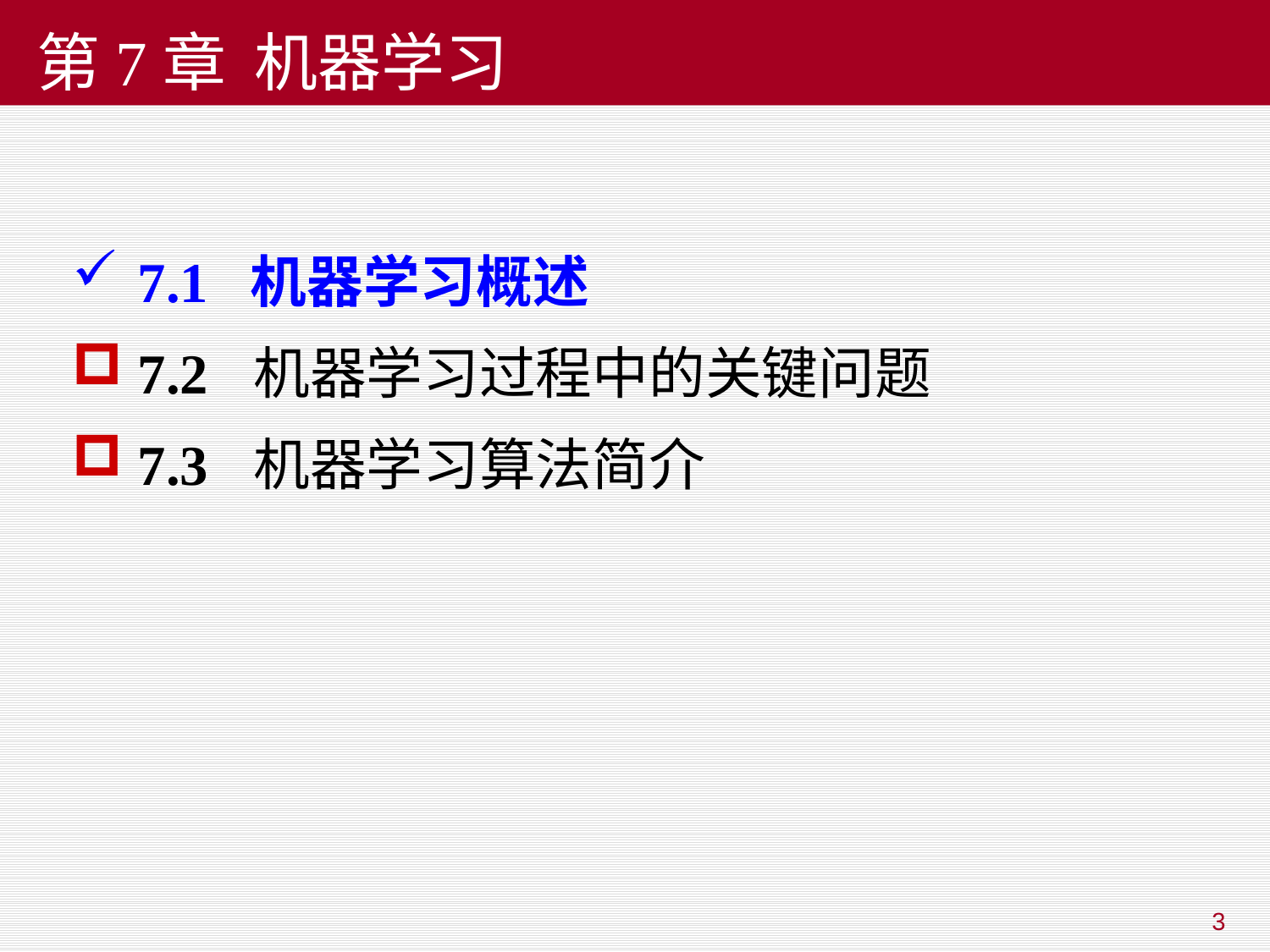

第7章  机器学习
7.1  机器学习概述
7.2  机器学习过程中的关键问题
7.3  机器学习算法简介
3